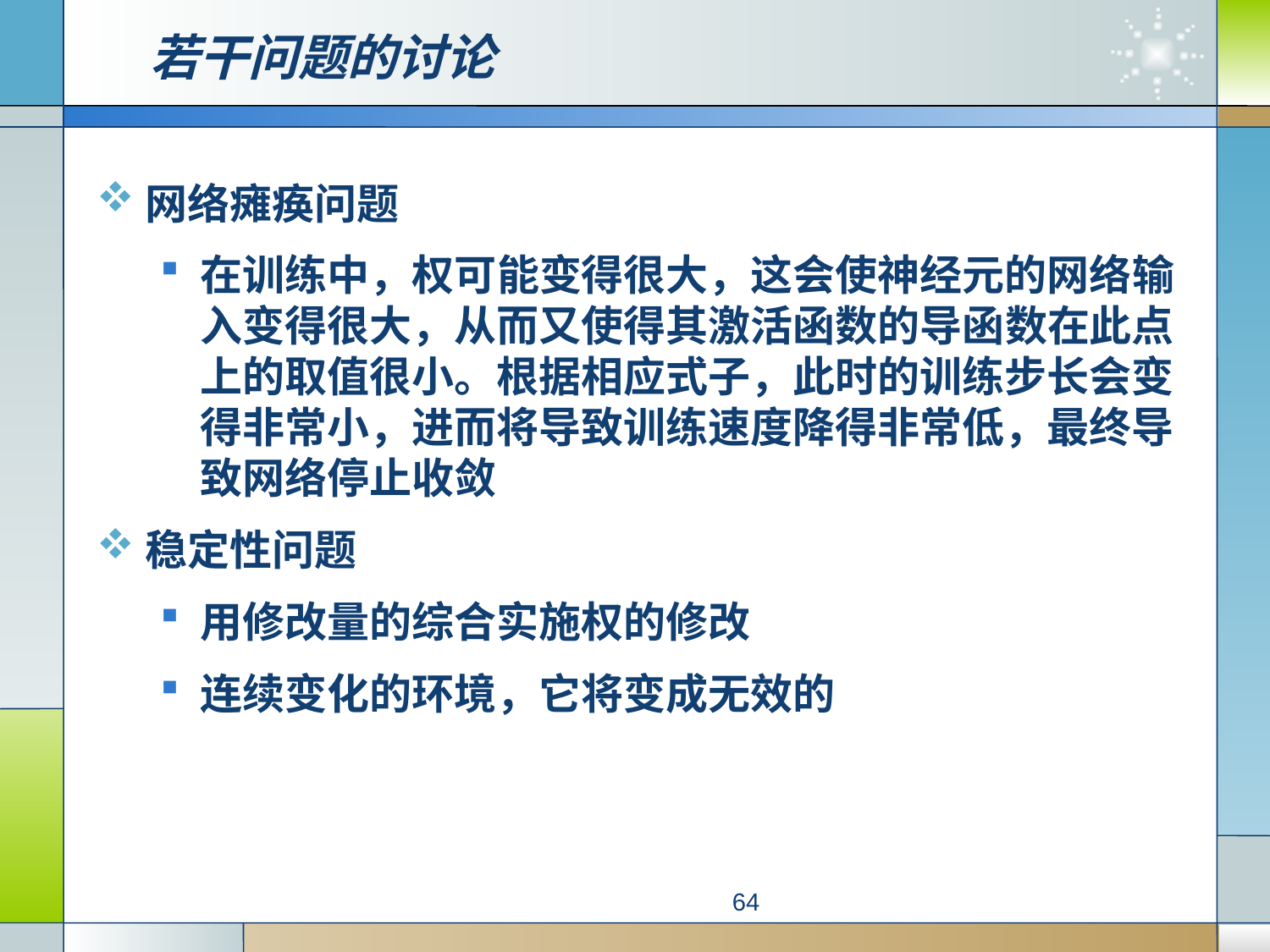

# 若干问题的讨论
网络瘫痪问题
在训练中，权可能变得很大，这会使神经元的网络输入变得很大，从而又使得其激活函数的导函数在此点上的取值很小。根据相应式子，此时的训练步长会变得非常小，进而将导致训练速度降得非常低，最终导致网络停止收敛
稳定性问题
用修改量的综合实施权的修改
连续变化的环境，它将变成无效的
64